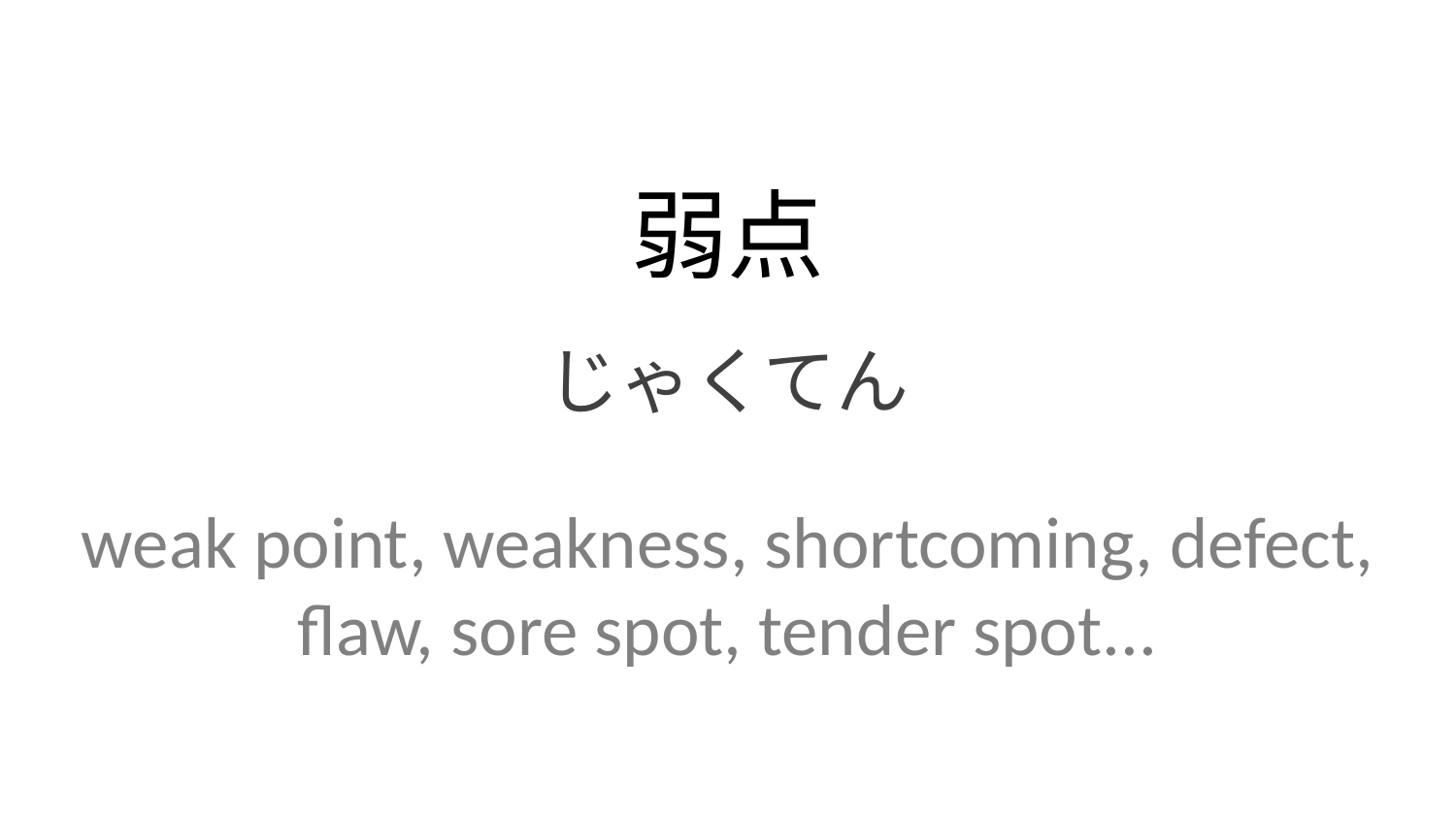

弱点

じゃくてん
weak point, weakness, shortcoming, defect, flaw, sore spot, tender spot...